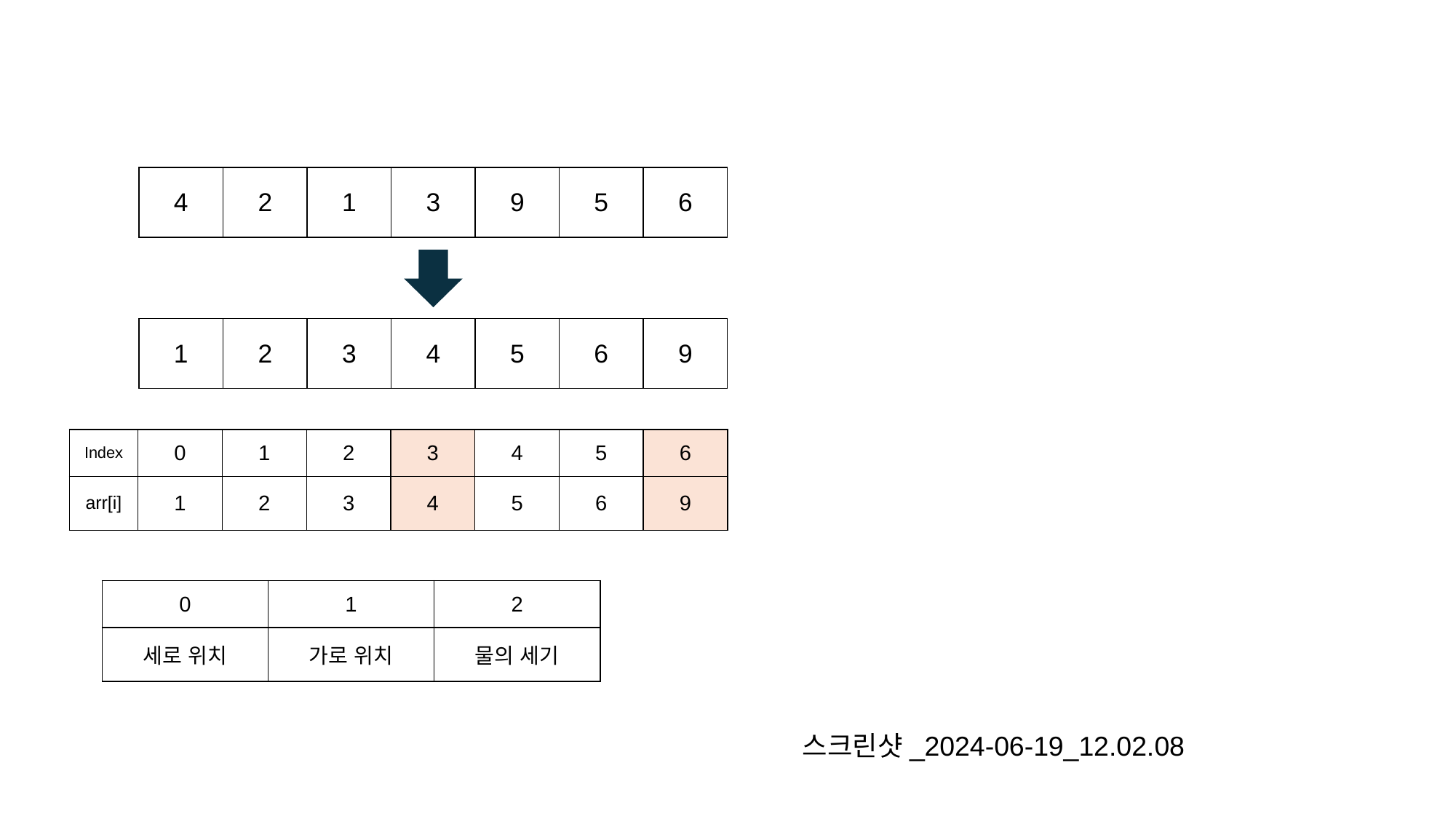

| 4 | 2 | 1 | 3 | 9 | 5 | 6 |
| --- | --- | --- | --- | --- | --- | --- |

| 1 | 2 | 3 | 4 | 5 | 6 | 9 |
| --- | --- | --- | --- | --- | --- | --- |
| Index | 0 | 1 | 2 | 3 | 4 | 5 | 6 |
| --- | --- | --- | --- | --- | --- | --- | --- |
| arr[i] | 1 | 2 | 3 | 4 | 5 | 6 | 9 |
| 0 | 1 | 2 |
| --- | --- | --- |
| 세로 위치 | 가로 위치 | 물의 세기 |
스크린샷_2024-06-19_12.02.08